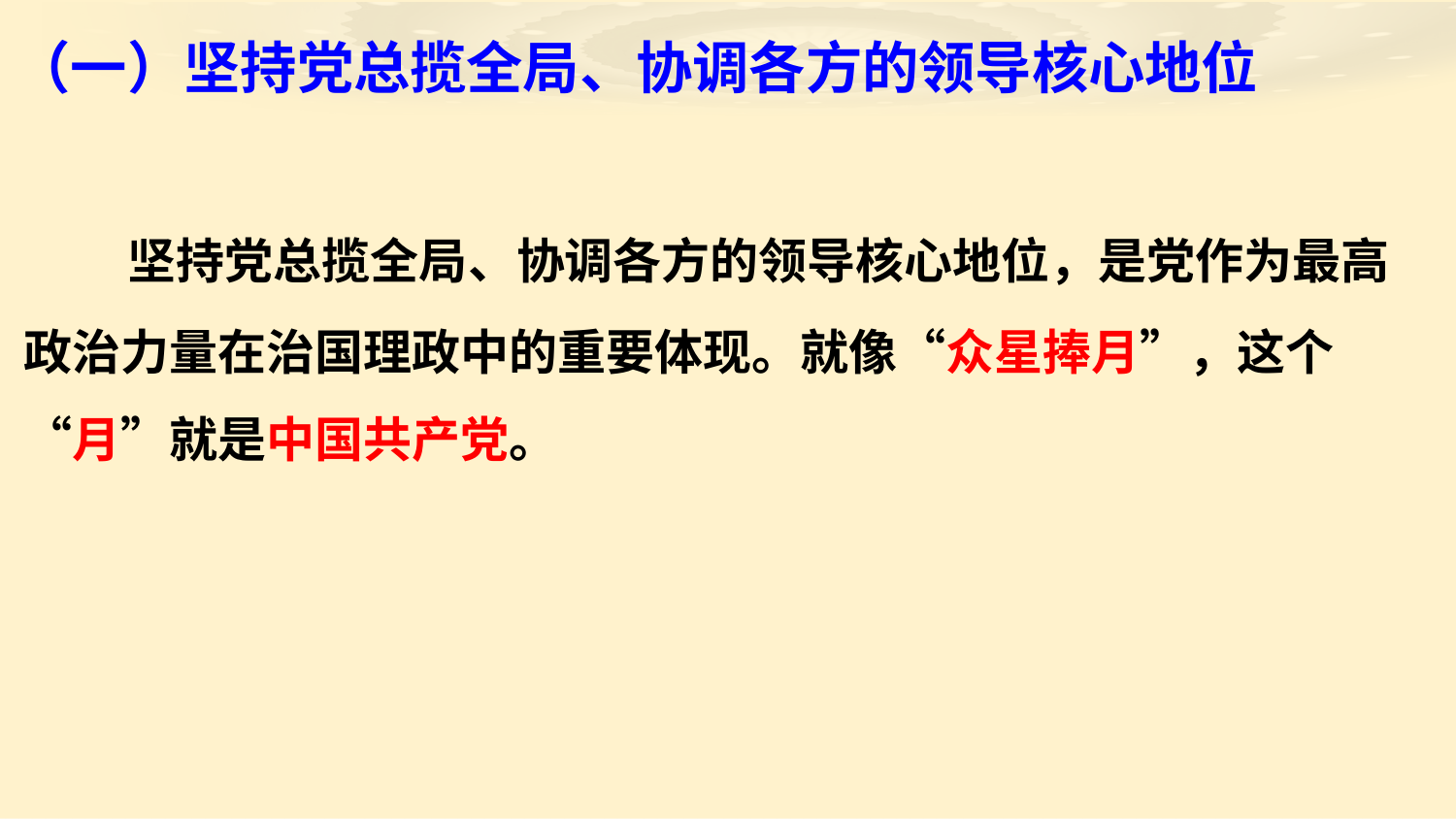

（一）坚持党总揽全局、协调各方的领导核心地位
      坚持党总揽全局、协调各方的领导核心地位，是党作为最高政治力量在治国理政中的重要体现。就像“众星捧月”，这个“月”就是中国共产党。